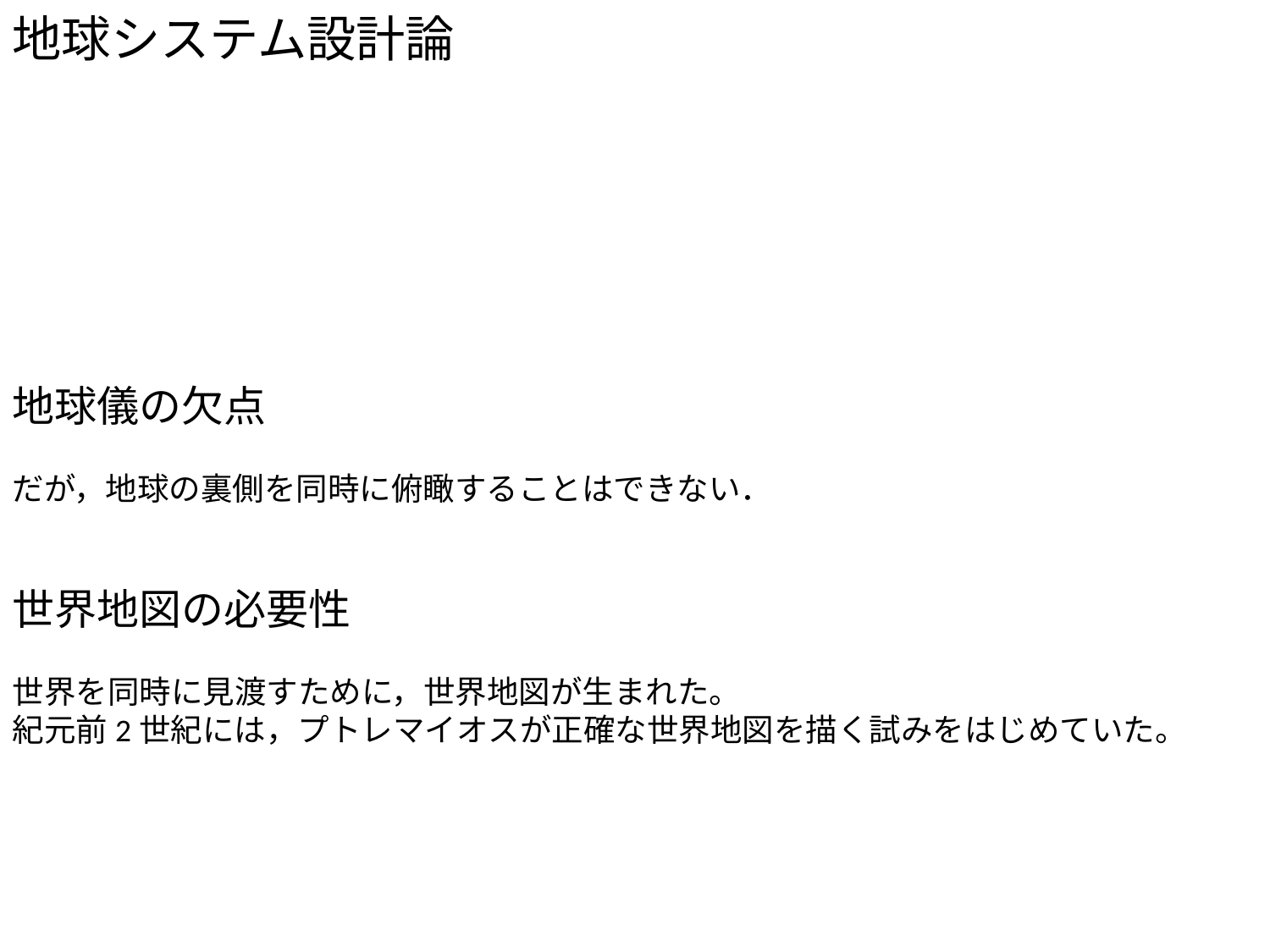

地球システム設計論
地球儀の欠点

だが，地球の裏側を同時に俯瞰することはできない．

世界地図の必要性

世界を同時に見渡すために，世界地図が生まれた。
紀元前2世紀には，プトレマイオスが正確な世界地図を描く試みをはじめていた。